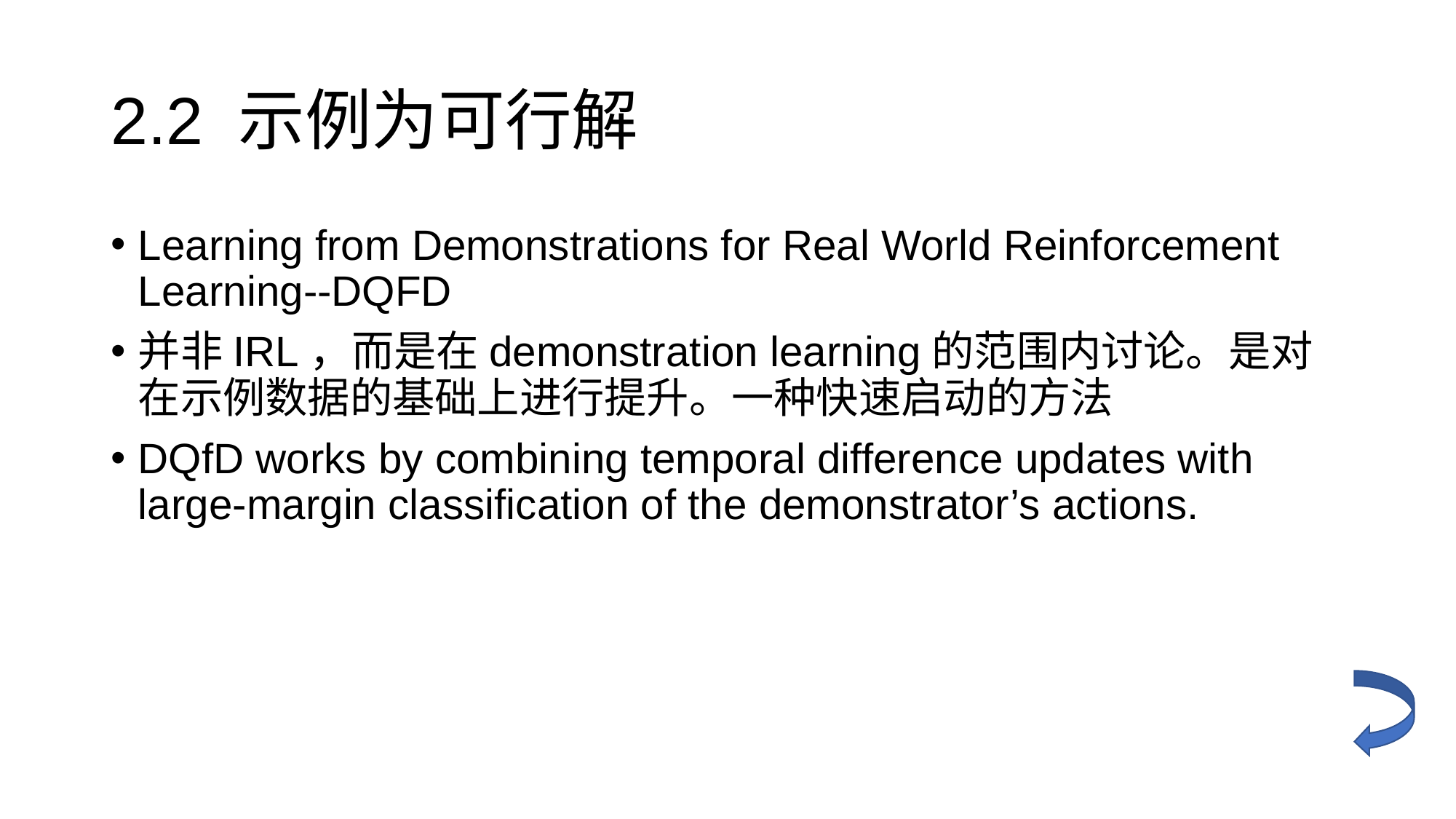

# 2.2 示例为可行解
Learning from Demonstrations for Real World Reinforcement Learning--DQFD
并非IRL，而是在demonstration learning的范围内讨论。是对在示例数据的基础上进行提升。一种快速启动的方法
DQfD works by combining temporal difference updates with large-margin classification of the demonstrator’s actions.